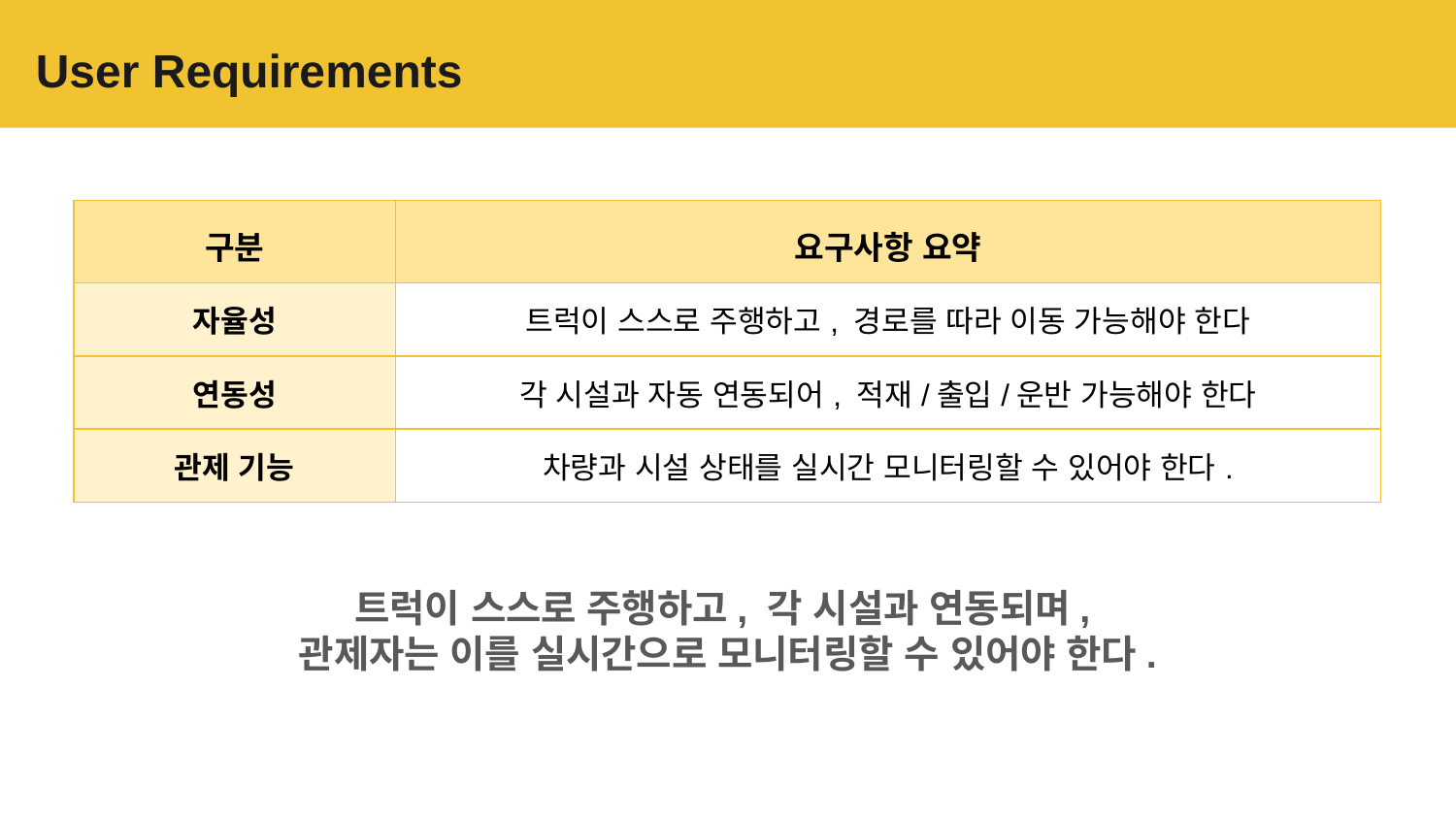

# User Requirements
| 구분 | 요구사항 요약 |
| --- | --- |
| 자율성 | 트럭이 스스로 주행하고, 경로를 따라 이동 가능해야 한다 |
| 연동성 | 각 시설과 자동 연동되어, 적재/출입/운반 가능해야 한다 |
| 관제 기능 | 차량과 시설 상태를 실시간 모니터링할 수 있어야 한다. |
트럭이 스스로 주행하고, 각 시설과 연동되며,
관제자는 이를 실시간으로 모니터링할 수 있어야 한다.